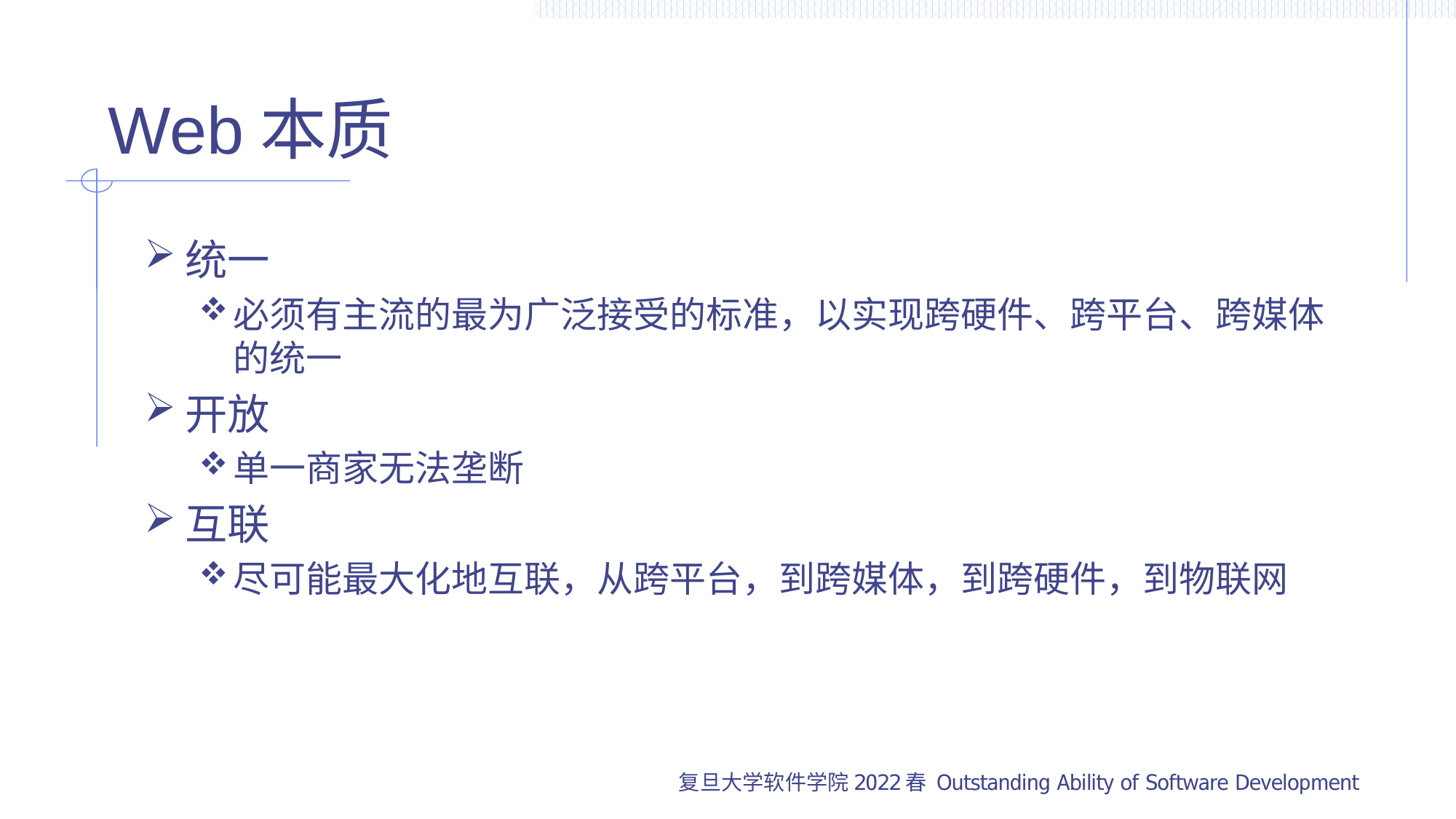

# Web本质
统一
必须有主流的最为广泛接受的标准，以实现跨硬件、跨平台、跨媒体的统一
开放
单一商家无法垄断
互联
尽可能最大化地互联，从跨平台，到跨媒体，到跨硬件，到物联网